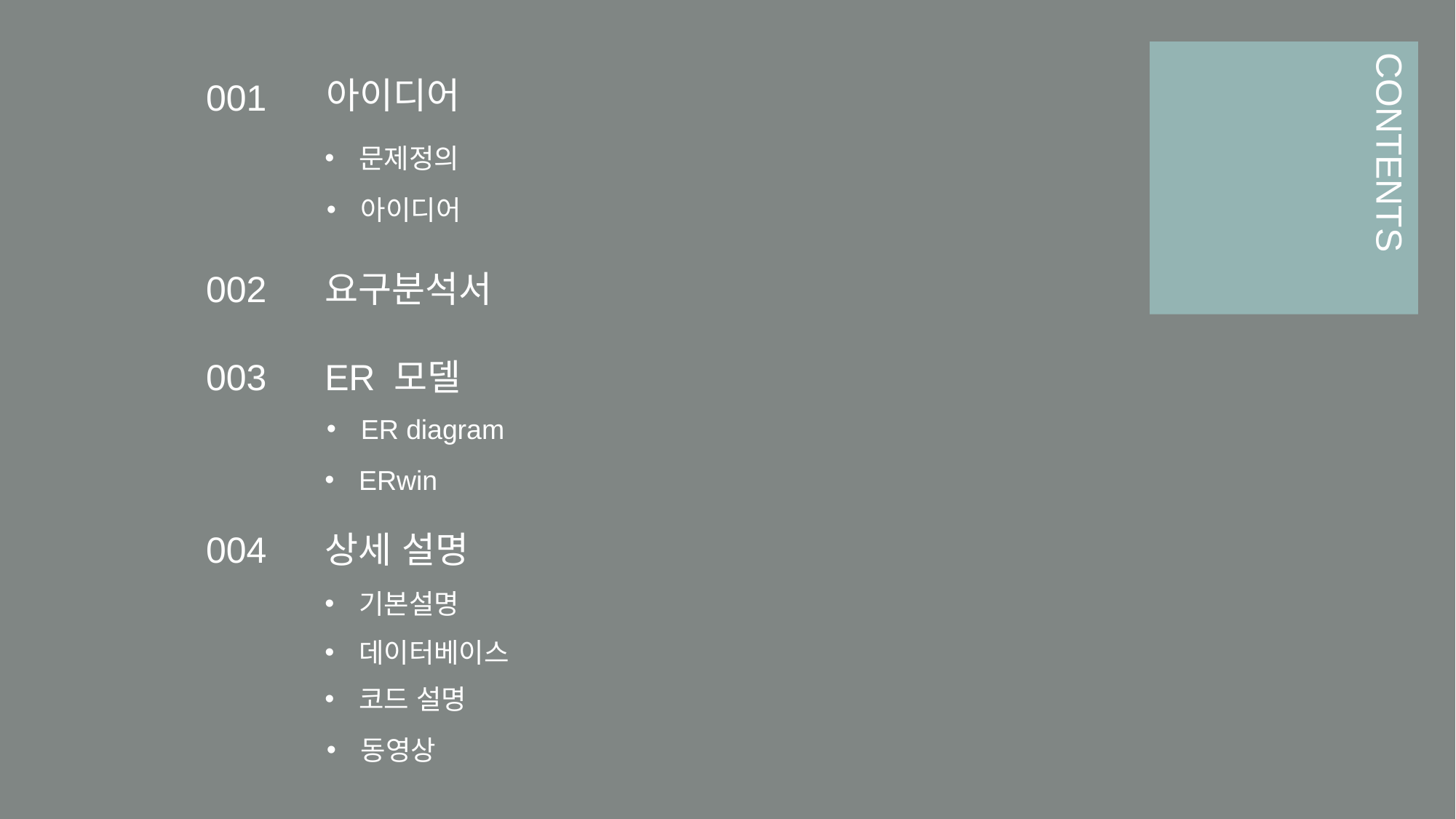

CONTENTS
아이디어
001
문제정의
아이디어
요구분석서
002
ER 모델
003
ER diagram
ERwin
상세 설명
004
기본설명
데이터베이스
코드 설명
동영상